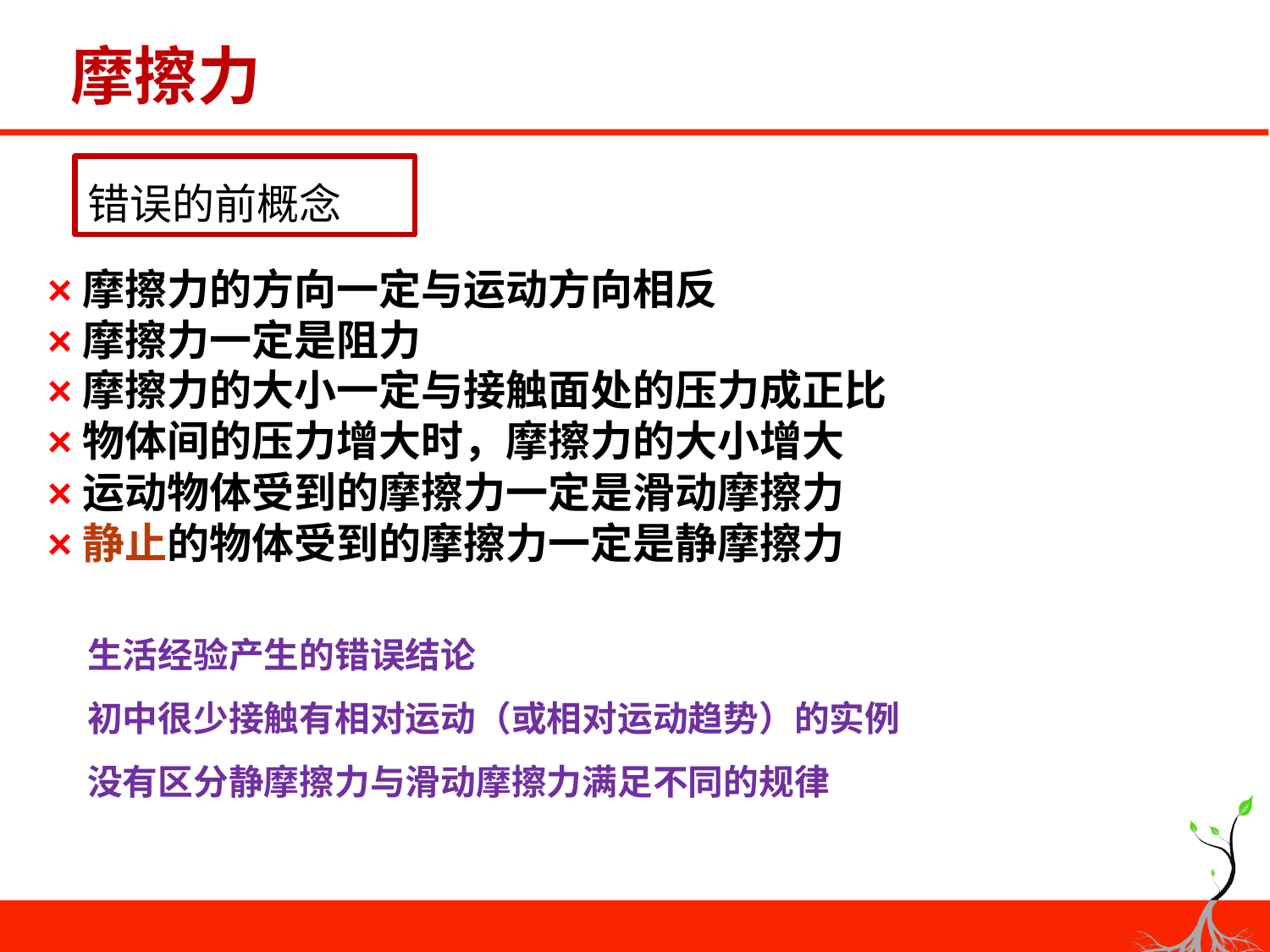

# 摩擦力
错误的前概念
×摩擦力的方向一定与运动方向相反
×摩擦力一定是阻力
×摩擦力的大小一定与接触面处的压力成正比
×物体间的压力增大时，摩擦力的大小增大
×运动物体受到的摩擦力一定是滑动摩擦力
×静止的物体受到的摩擦力一定是静摩擦力

生活经验产生的错误结论
初中很少接触有相对运动（或相对运动趋势）的实例
没有区分静摩擦力与滑动摩擦力满足不同的规律